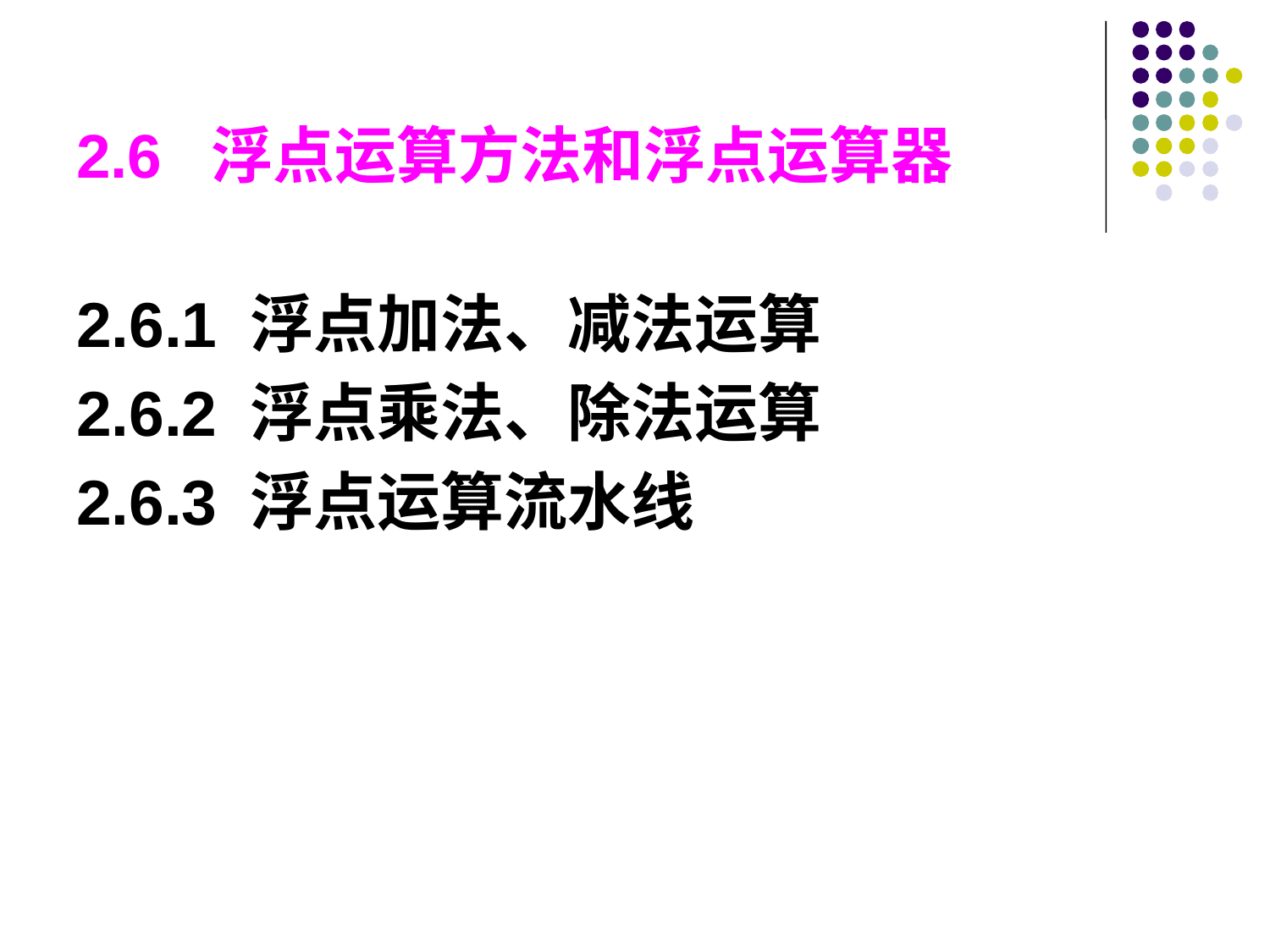

2.6  浮点运算方法和浮点运算器
2.6.1 浮点加法、减法运算
2.6.2 浮点乘法、除法运算
2.6.3 浮点运算流水线

#
103